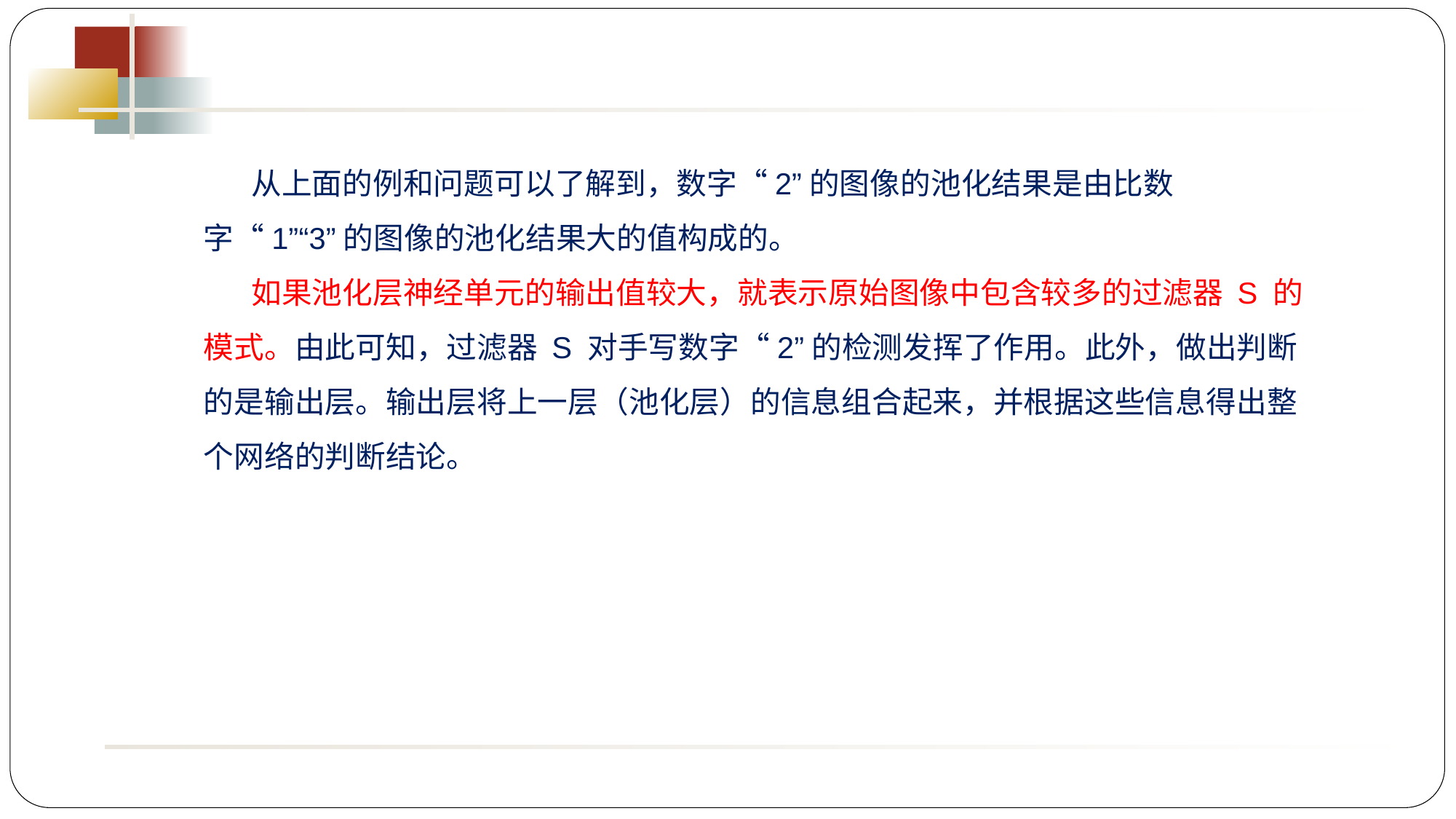

从上面的例和问题可以了解到，数字“2”的图像的池化结果是由比数字“1”“3”的图像的池化结果大的值构成的。
      如果池化层神经单元的输出值较大，就表示原始图像中包含较多的过滤器 S 的模式。由此可知，过滤器 S 对手写数字“2”的检测发挥了作用。此外，做出判断的是输出层。输出层将上一层（池化层）的信息组合起来，并根据这些信息得出整个网络的判断结论。